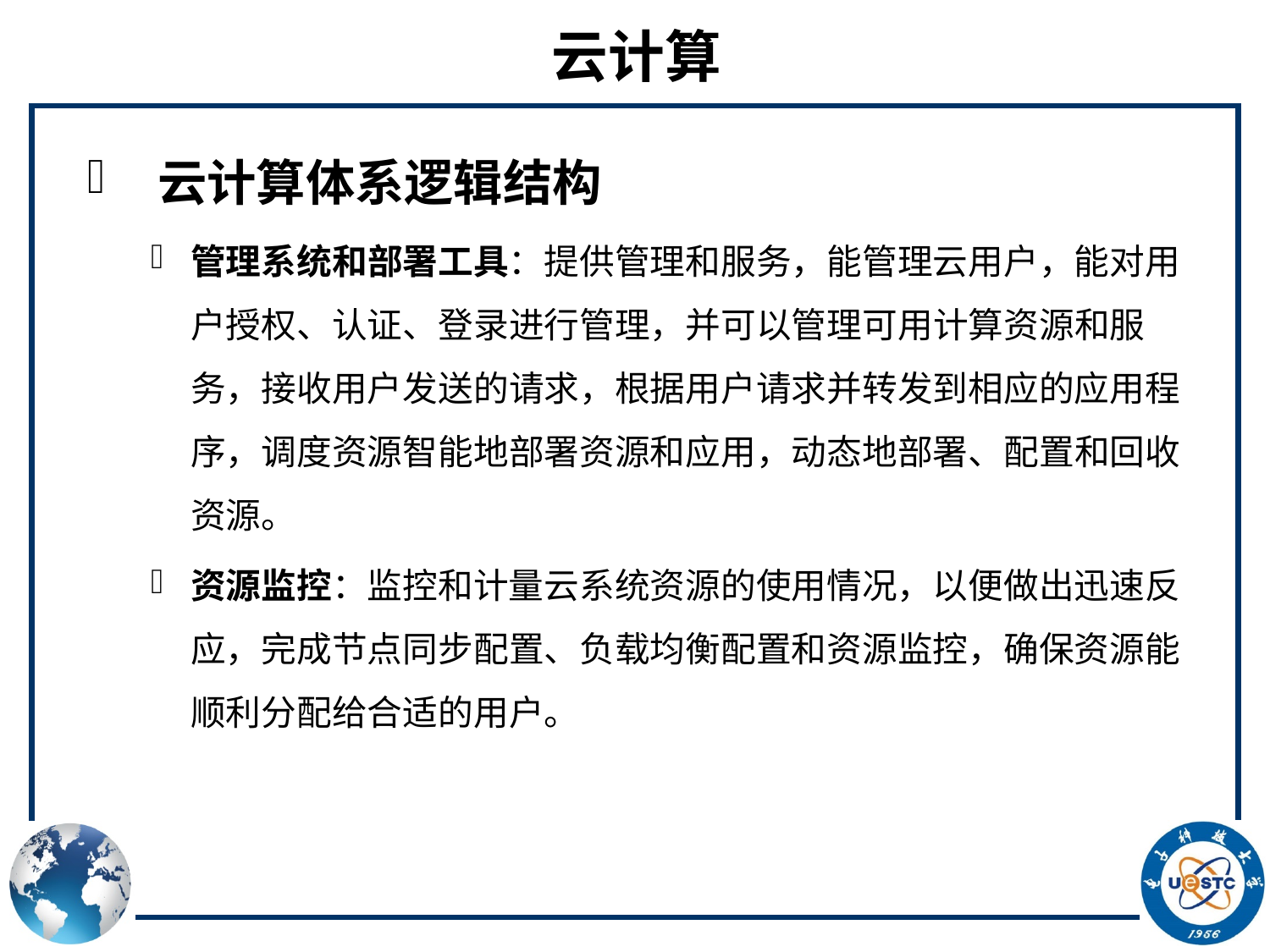

# 云计算
 云计算体系逻辑结构
管理系统和部署工具：提供管理和服务，能管理云用户，能对用户授权、认证、登录进行管理，并可以管理可用计算资源和服务，接收用户发送的请求，根据用户请求并转发到相应的应用程序，调度资源智能地部署资源和应用，动态地部署、配置和回收资源。
资源监控：监控和计量云系统资源的使用情况，以便做出迅速反应，完成节点同步配置、负载均衡配置和资源监控，确保资源能顺利分配给合适的用户。